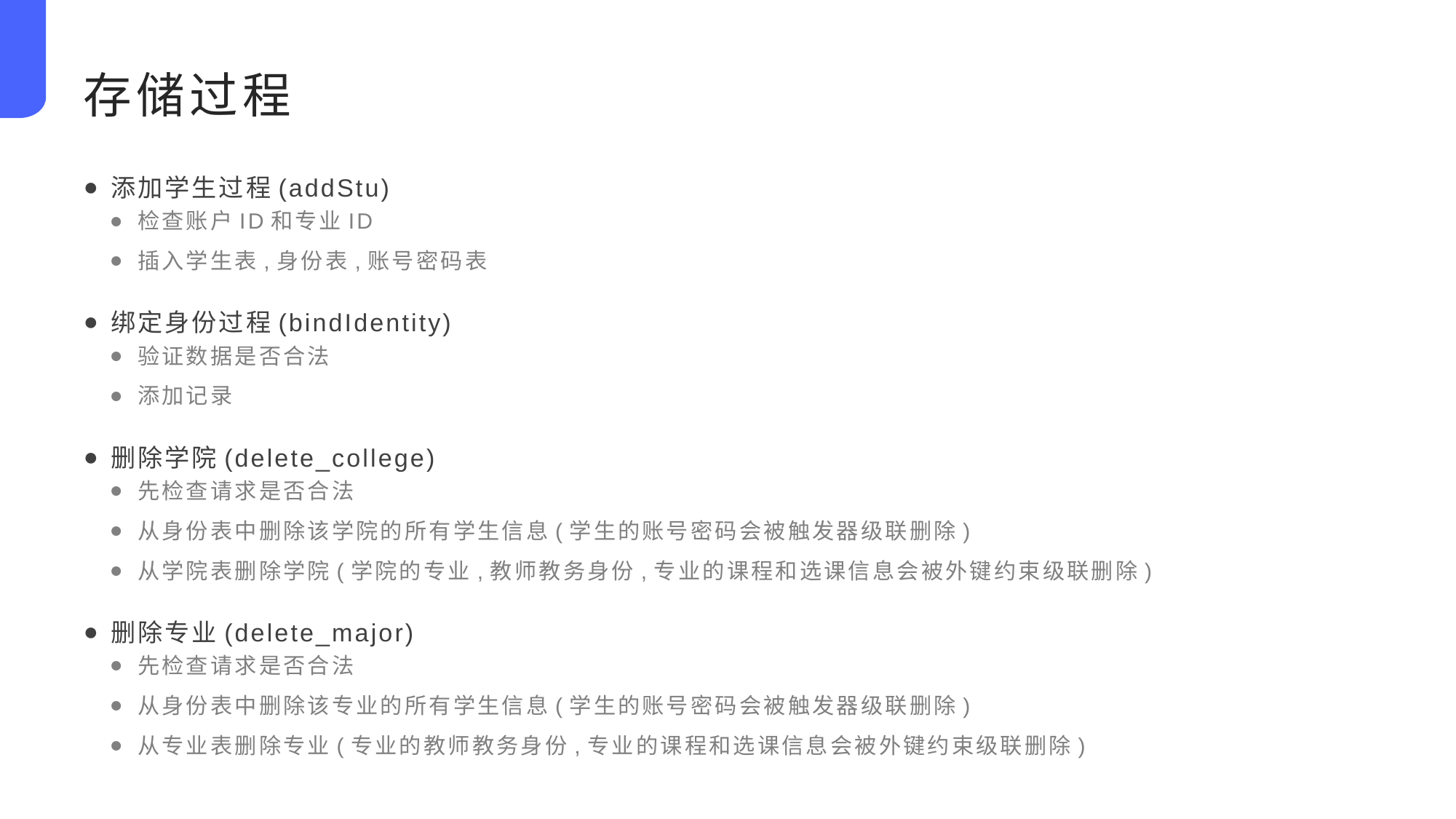

存储过程
添加学生过程(addStu)
检查账户ID和专业ID
插入学生表,身份表,账号密码表
绑定身份过程(bindIdentity)
验证数据是否合法
添加记录
删除学院(delete_college)
先检查请求是否合法
从身份表中删除该学院的所有学生信息(学生的账号密码会被触发器级联删除)
从学院表删除学院(学院的专业,教师教务身份,专业的课程和选课信息会被外键约束级联删除)
删除专业(delete_major)
先检查请求是否合法
从身份表中删除该专业的所有学生信息(学生的账号密码会被触发器级联删除)
从专业表删除专业(专业的教师教务身份,专业的课程和选课信息会被外键约束级联删除)